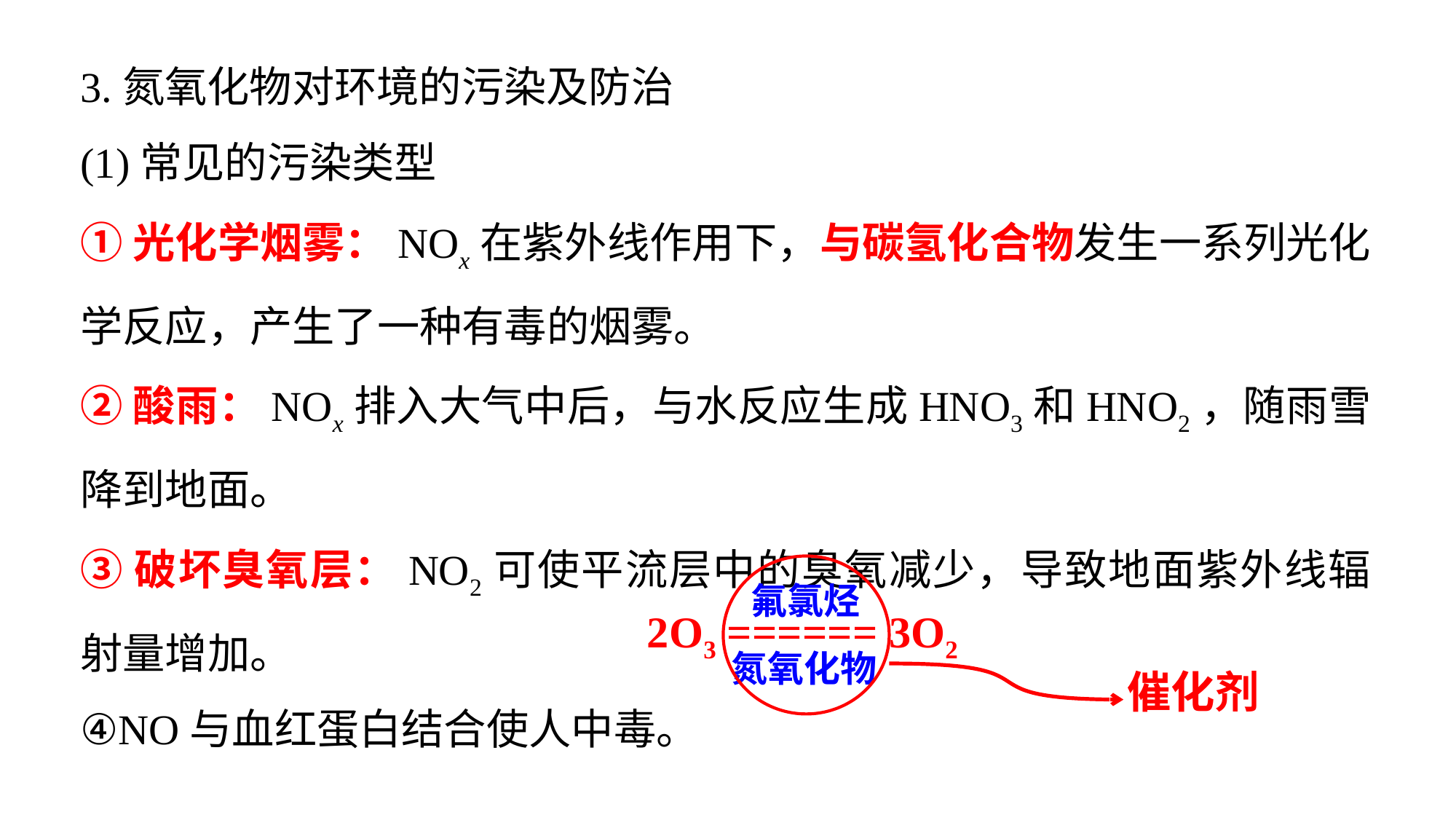

3.氮氧化物对环境的污染及防治
(1)常见的污染类型
①光化学烟雾：NOx在紫外线作用下，与碳氢化合物发生一系列光化学反应，产生了一种有毒的烟雾。
②酸雨：NOx排入大气中后，与水反应生成HNO3和HNO2，随雨雪降到地面。
③破坏臭氧层：NO2可使平流层中的臭氧减少，导致地面紫外线辐射量增加。
④NO与血红蛋白结合使人中毒。

氟氯烃
2O3 ====== 3O2
氮氧化物
催化剂